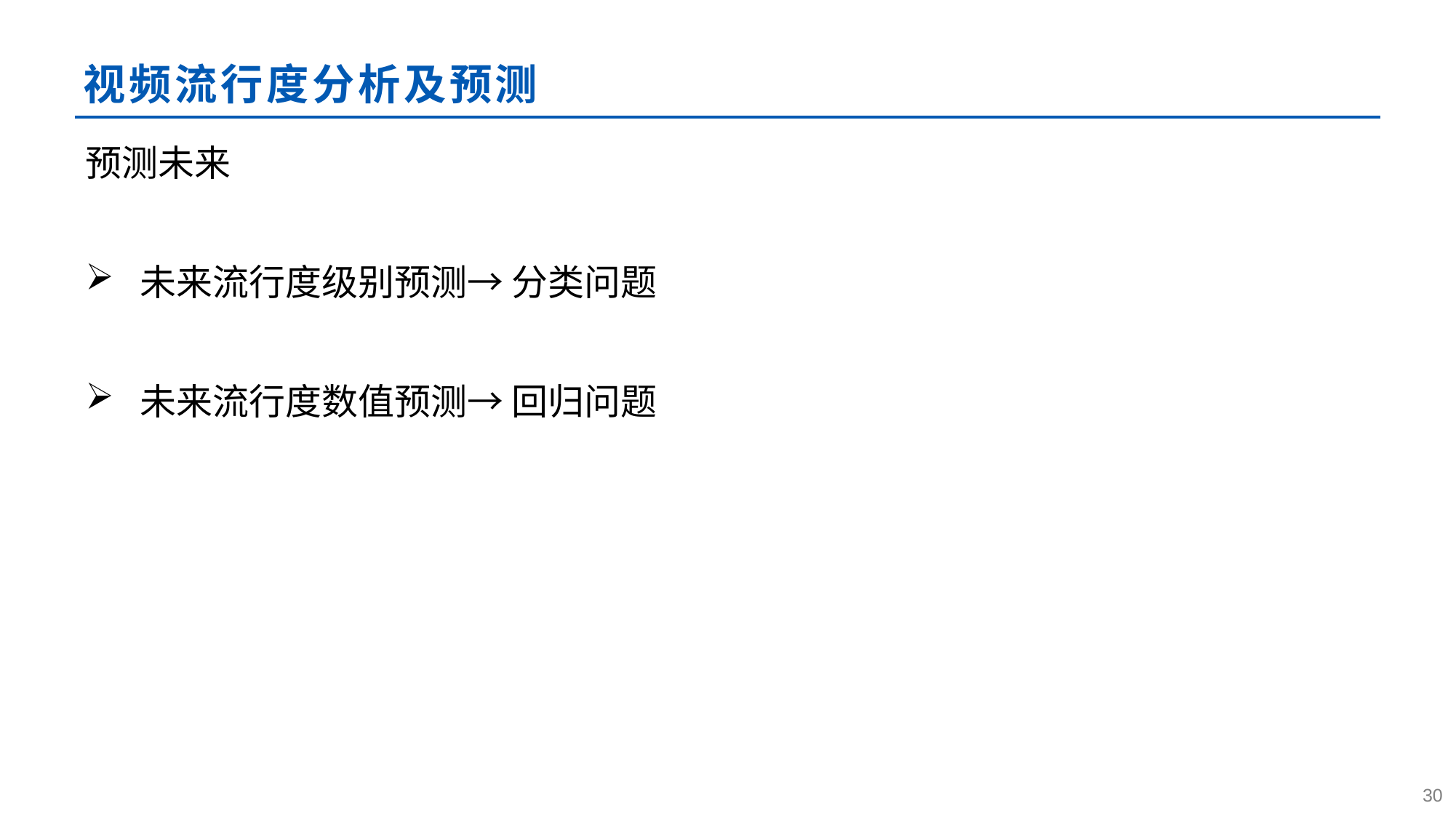

# 视频流行度分析及预测
预测未来

未来流行度级别预测→ 分类问题

未来流行度数值预测→ 回归问题

30